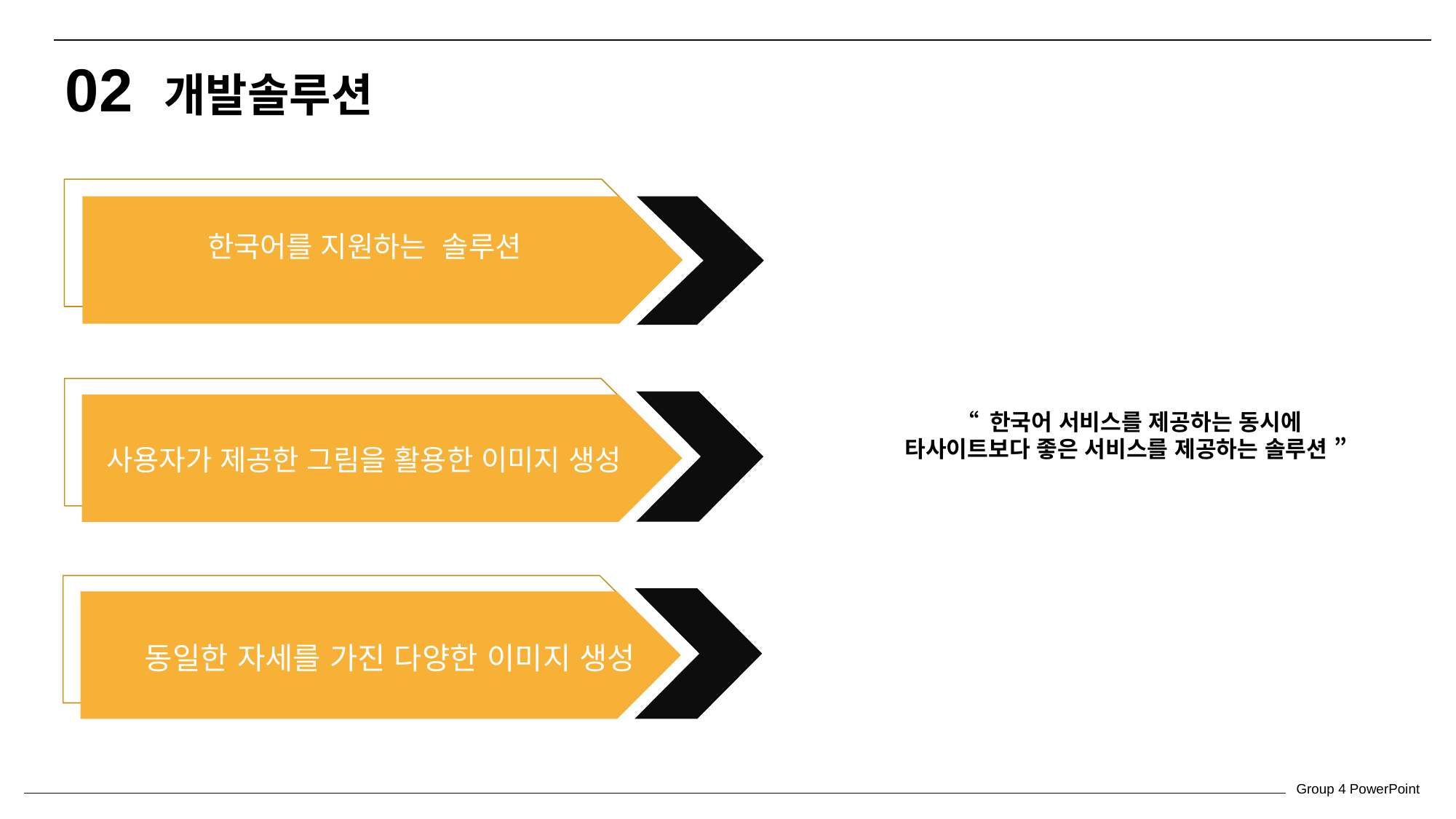

02 개발솔루션

한국어를 지원하는  솔루션

사용자가 제공한 그림을 활용한 이미지 생성
“ 한국어 서비스를 제공하는 동시에
타사이트보다 좋은 서비스를 제공하는 솔루션 ”

동일한 자세를 가진 다양한 이미지 생성

Group 4 PowerPoint